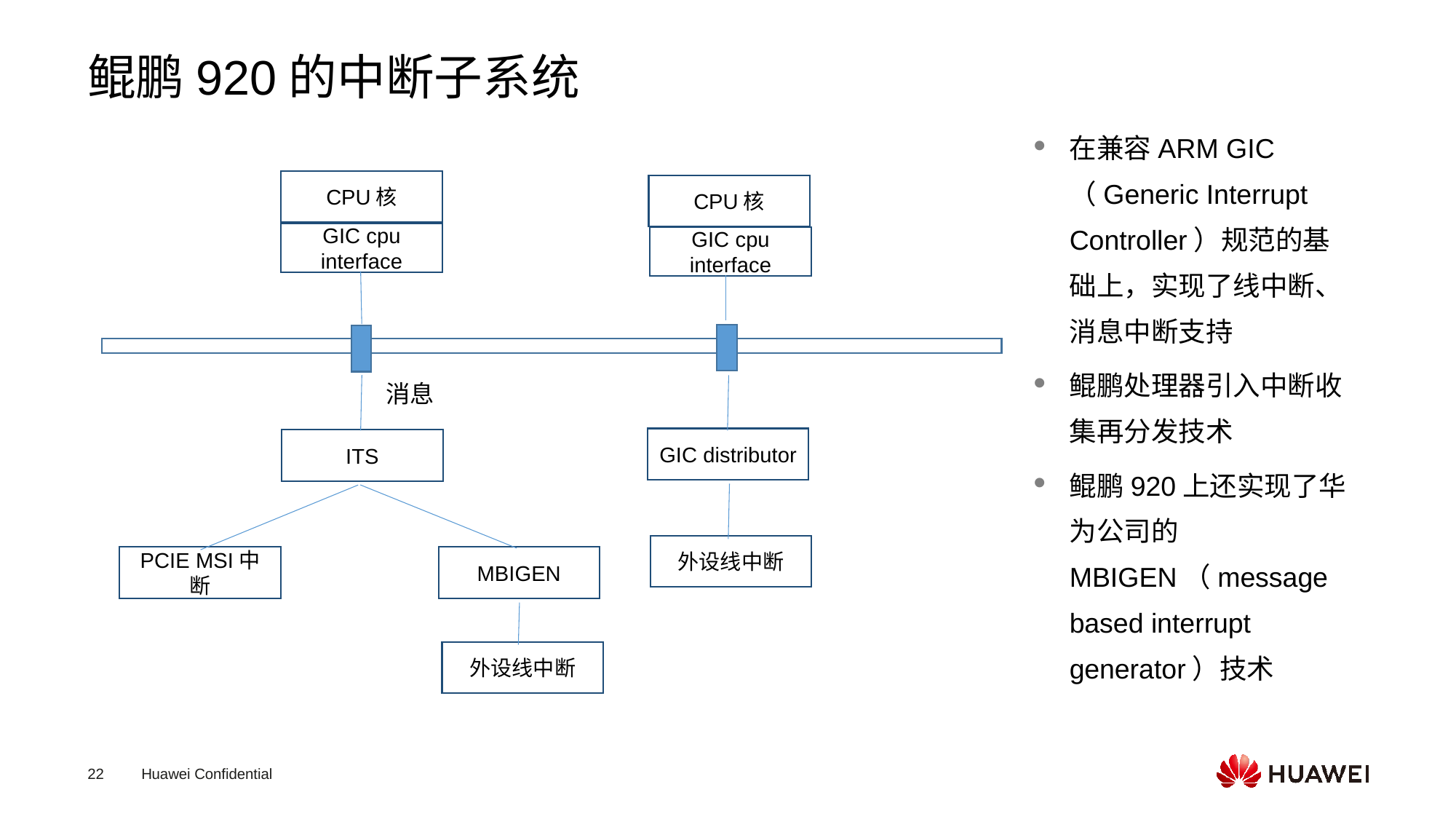

# 鲲鹏920的中断子系统
在兼容ARM GIC （Generic Interrupt Controller）规范的基础上，实现了线中断、消息中断支持
鲲鹏处理器引入中断收集再分发技术
鲲鹏920上还实现了华为公司的MBIGEN（message based interrupt generator）技术
CPU核
CPU核
GIC cpu interface
GIC cpu interface

消息
GIC distributor
ITS
外设线中断
PCIE MSI中断
MBIGEN
外设线中断